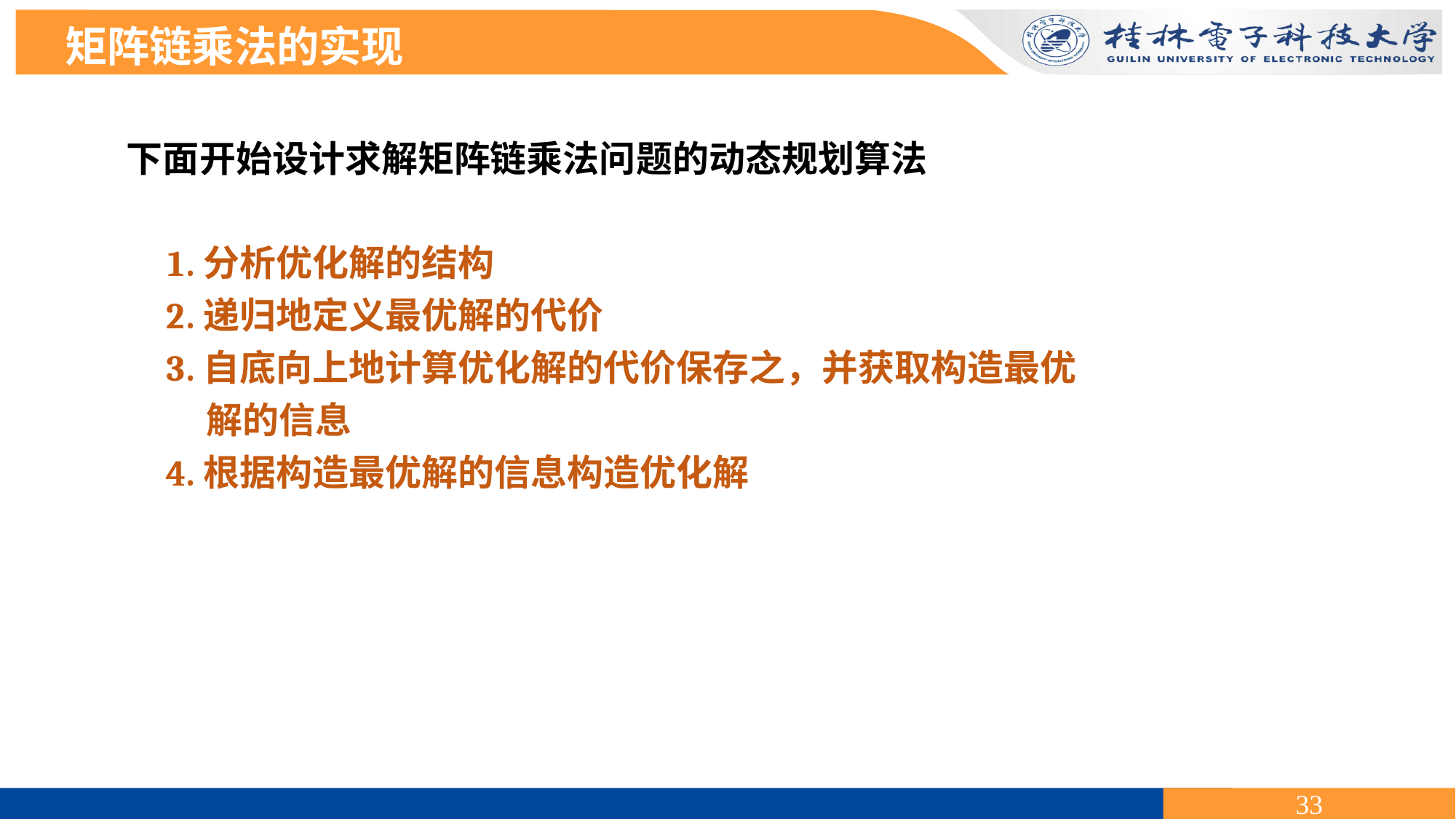

矩阵链乘法的实现
下面开始设计求解矩阵链乘法问题的动态规划算法
1.分析优化解的结构
2.递归地定义最优解的代价
3.自底向上地计算优化解的代价保存之，并获取构造最优
    解的信息
4.根据构造最优解的信息构造优化解